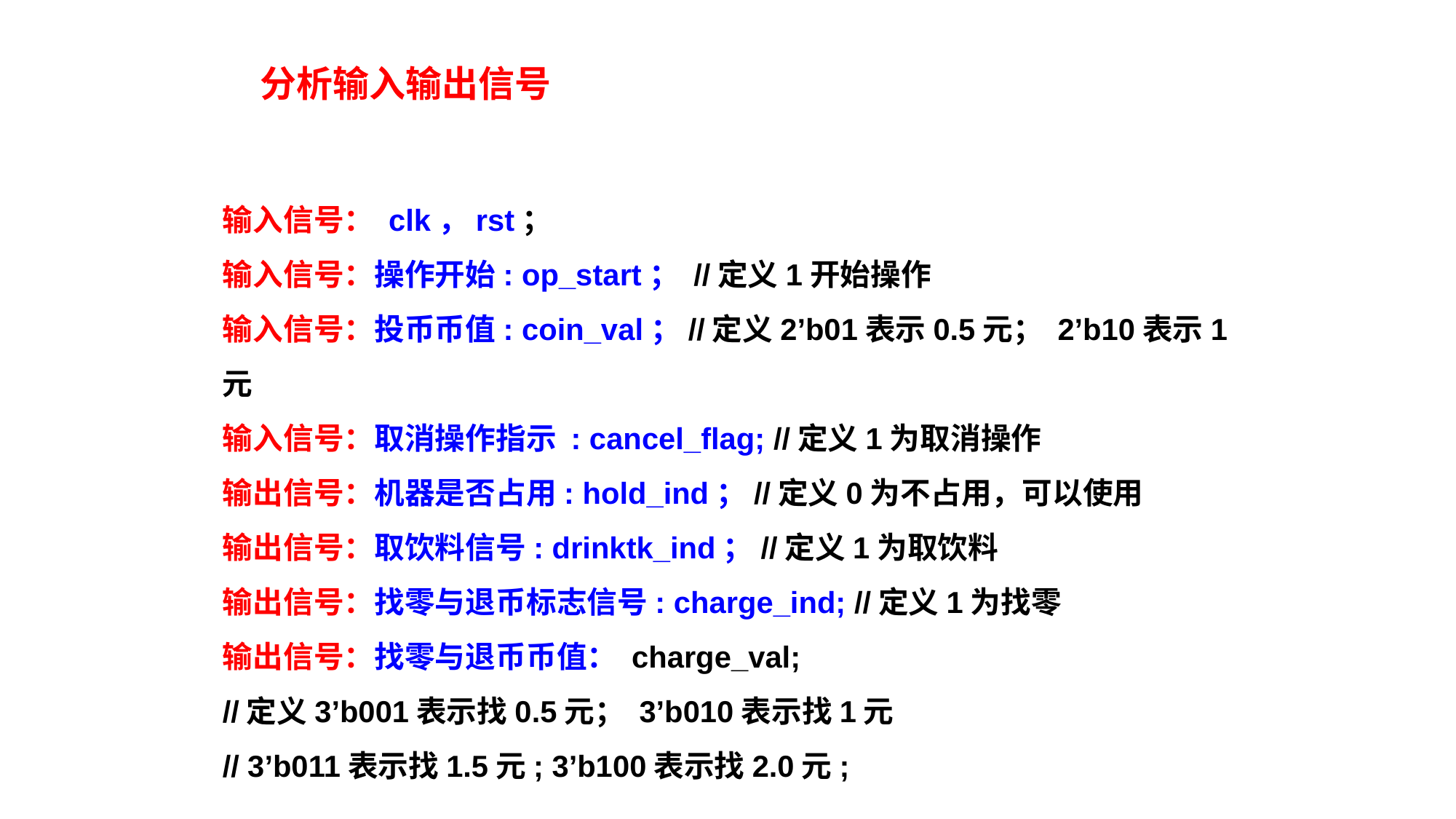

分析输入输出信号
输入信号： clk，rst；
输入信号：操作开始: op_start； //定义1开始操作
输入信号：投币币值: coin_val；//定义2’b01表示0.5元； 2’b10表示1元
输入信号：取消操作指示 : cancel_flag; //定义1为取消操作
输出信号：机器是否占用: hold_ind；//定义0为不占用，可以使用
输出信号：取饮料信号: drinktk_ind；//定义1为取饮料
输出信号：找零与退币标志信号: charge_ind; //定义1为找零
输出信号：找零与退币币值： charge_val;
//定义3’b001表示找0.5元； 3’b010表示找1元
// 3’b011表示找1.5元; 3’b100表示找2.0元;